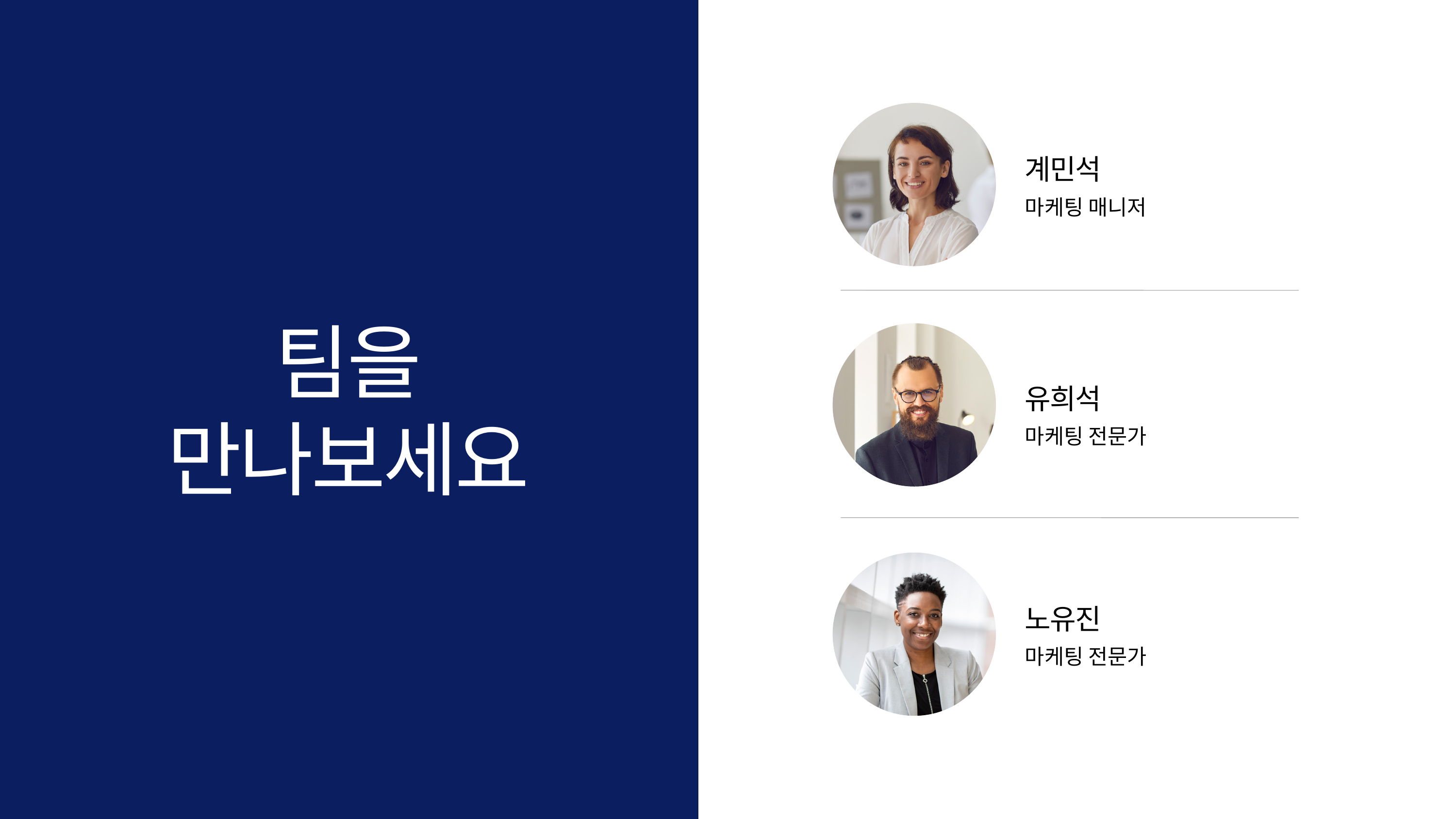

계민석
마케팅 매니저

팀을
만나보세요

유희석
마케팅 전문가

노유진
마케팅 전문가